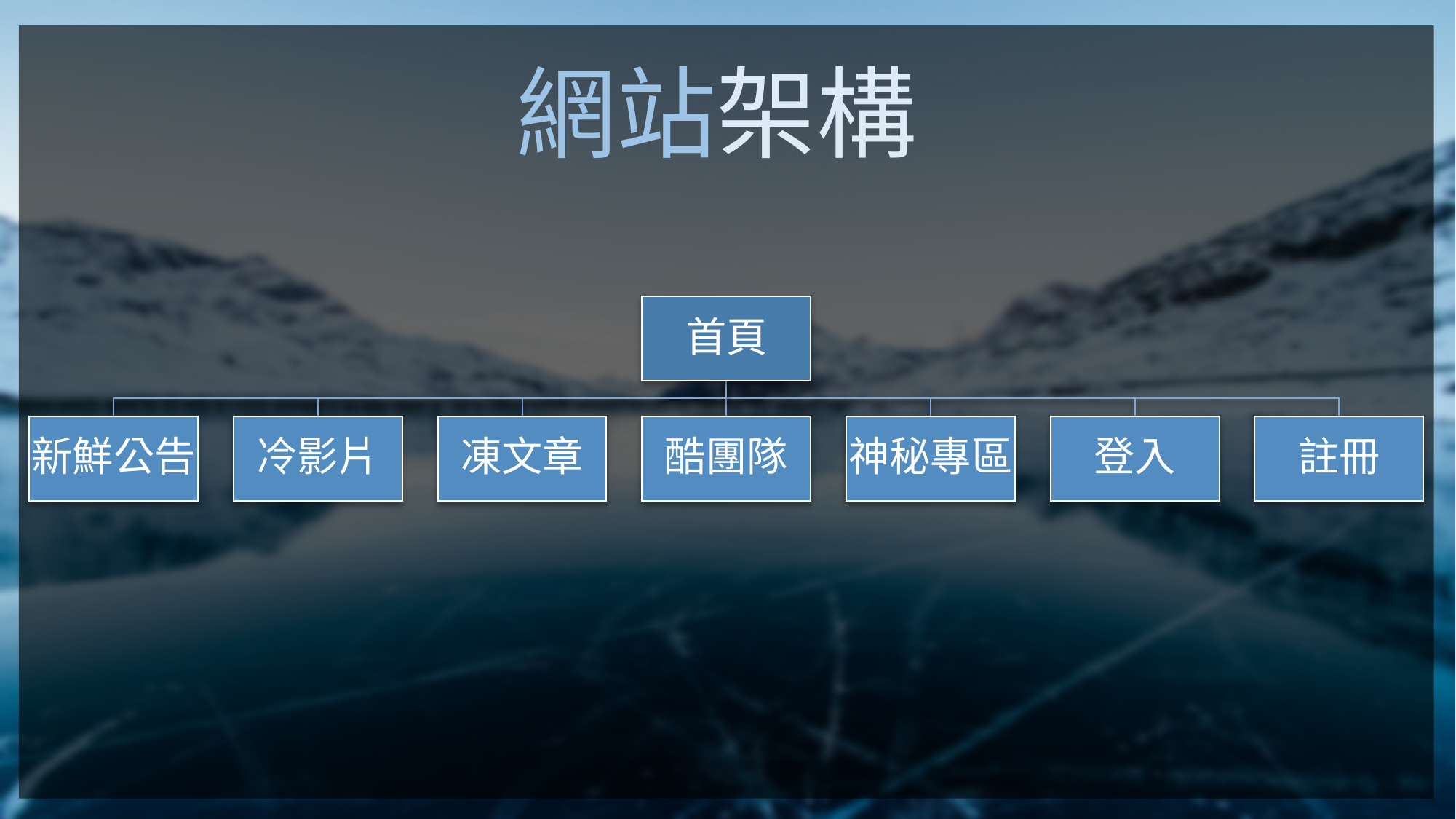

網站架構
首頁
新鮮公告
冷影片
凍文章
酷團隊
神秘專區
登入
註冊